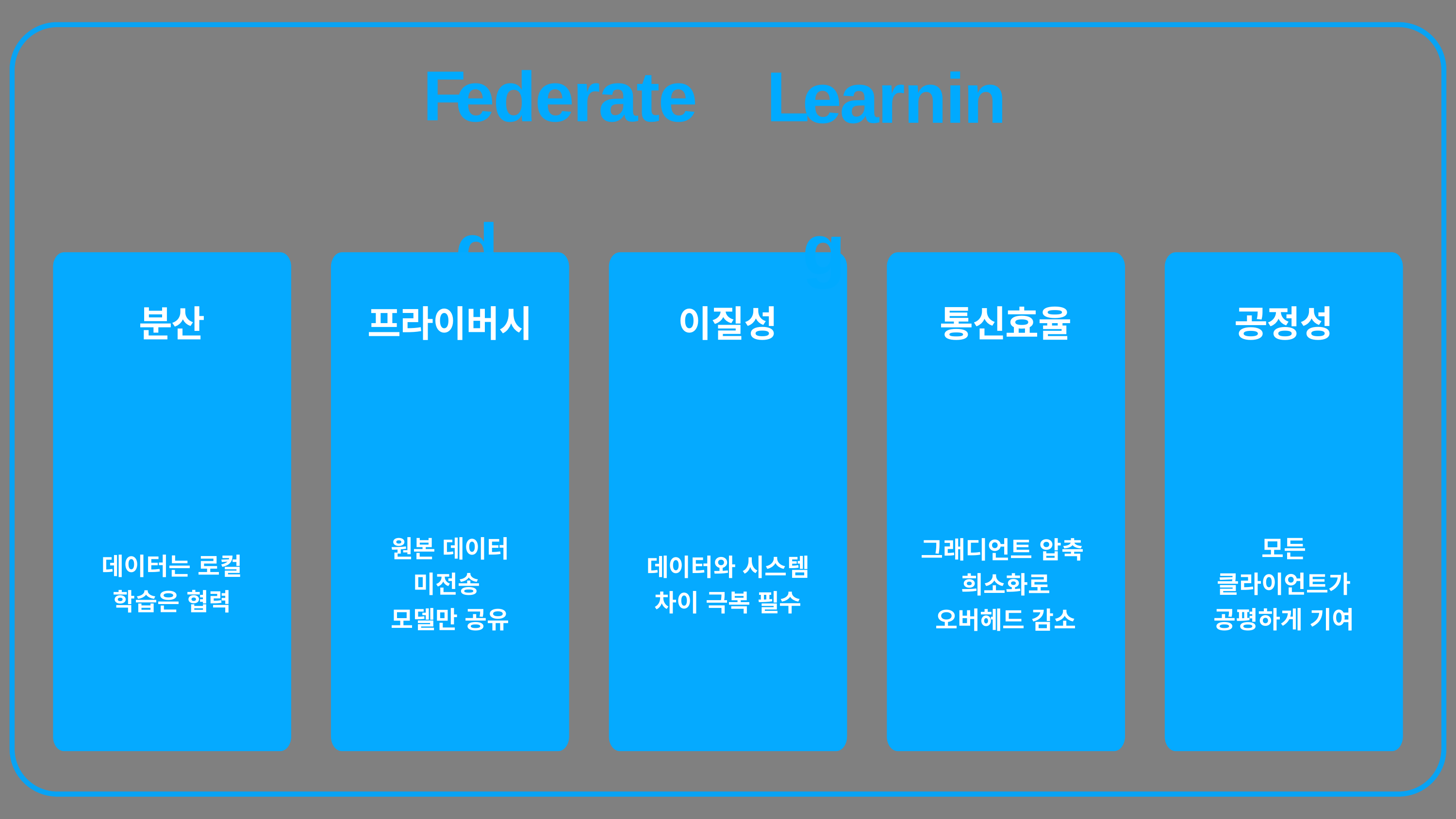

F
ederated
L
earning

분산
데이터는 로컬 학습은 협력

프라이버시
이질성
통신효율
공정성
원본 데이터 미전송
모델만 공유
모든 클라이언트가 공평하게 기여
그래디언트 압축
희소화로 오버헤드 감소
데이터와 시스템 차이 극복 필수